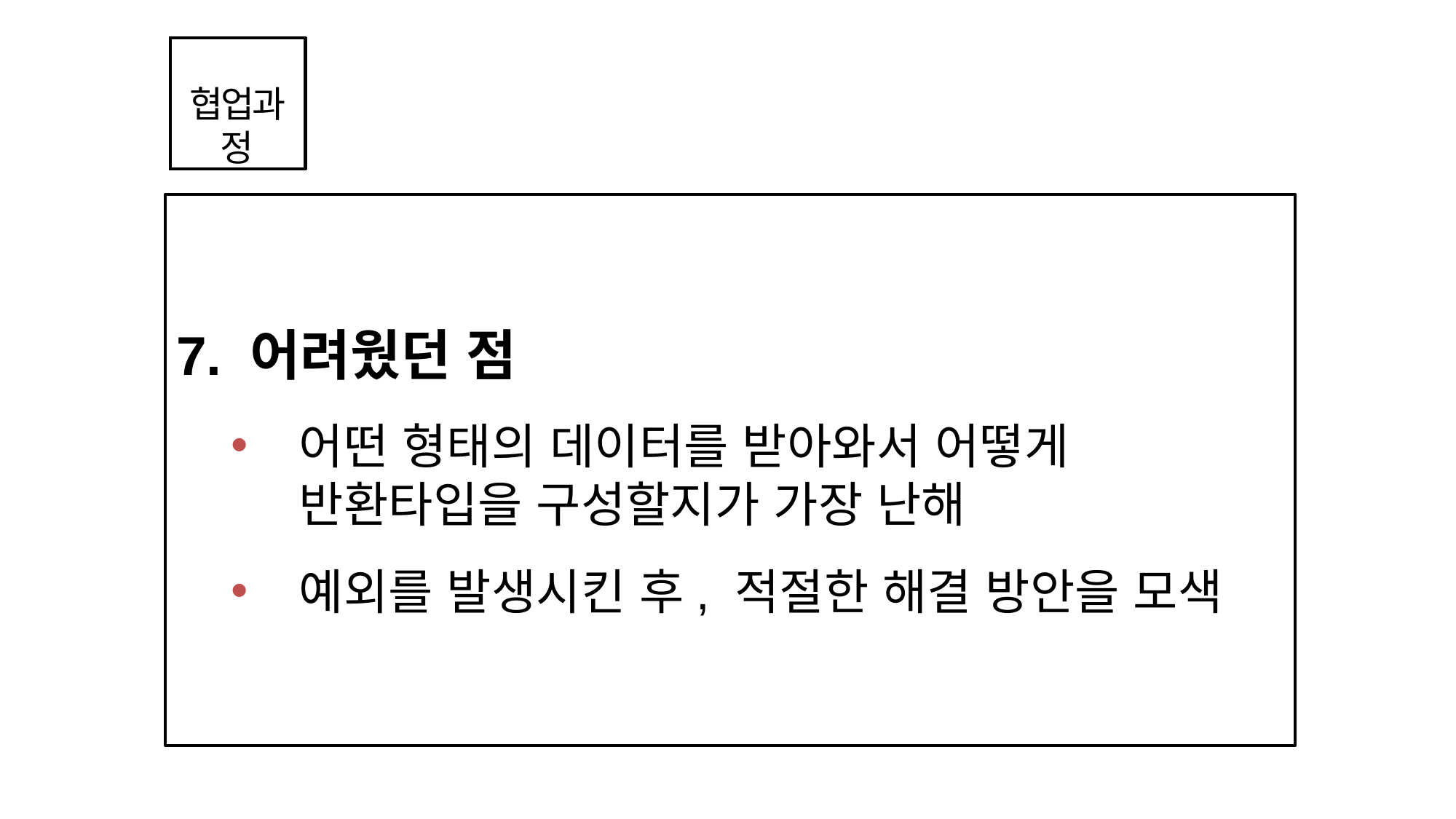

협업과정
7. 어려웠던 점
어떤 형태의 데이터를 받아와서 어떻게 반환타입을 구성할지가 가장 난해
예외를 발생시킨 후, 적절한 해결 방안을 모색